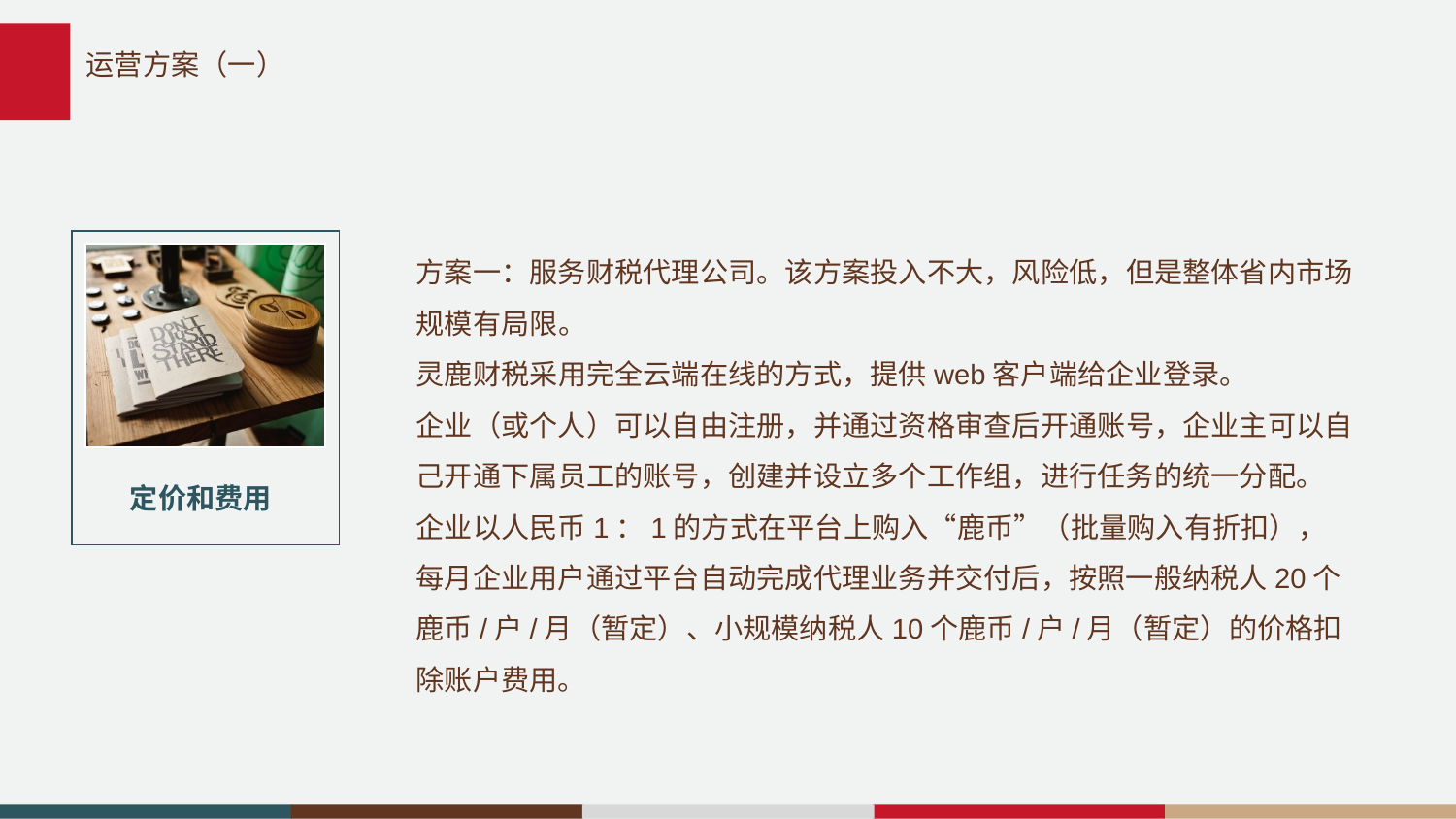

# 运营方案（一）

方案一：服务财税代理公司。该方案投入不大，风险低，但是整体省内市场规模有局限。
灵鹿财税采用完全云端在线的方式，提供web客户端给企业登录。
企业（或个人）可以自由注册，并通过资格审查后开通账号，企业主可以自己开通下属员工的账号，创建并设立多个工作组，进行任务的统一分配。
企业以人民币1：1的方式在平台上购入“鹿币”（批量购入有折扣），每月企业用户通过平台自动完成代理业务并交付后，按照一般纳税人20个鹿币/户/月（暂定）、小规模纳税人10个鹿币/户/月（暂定）的价格扣除账户费用。
定价和费用